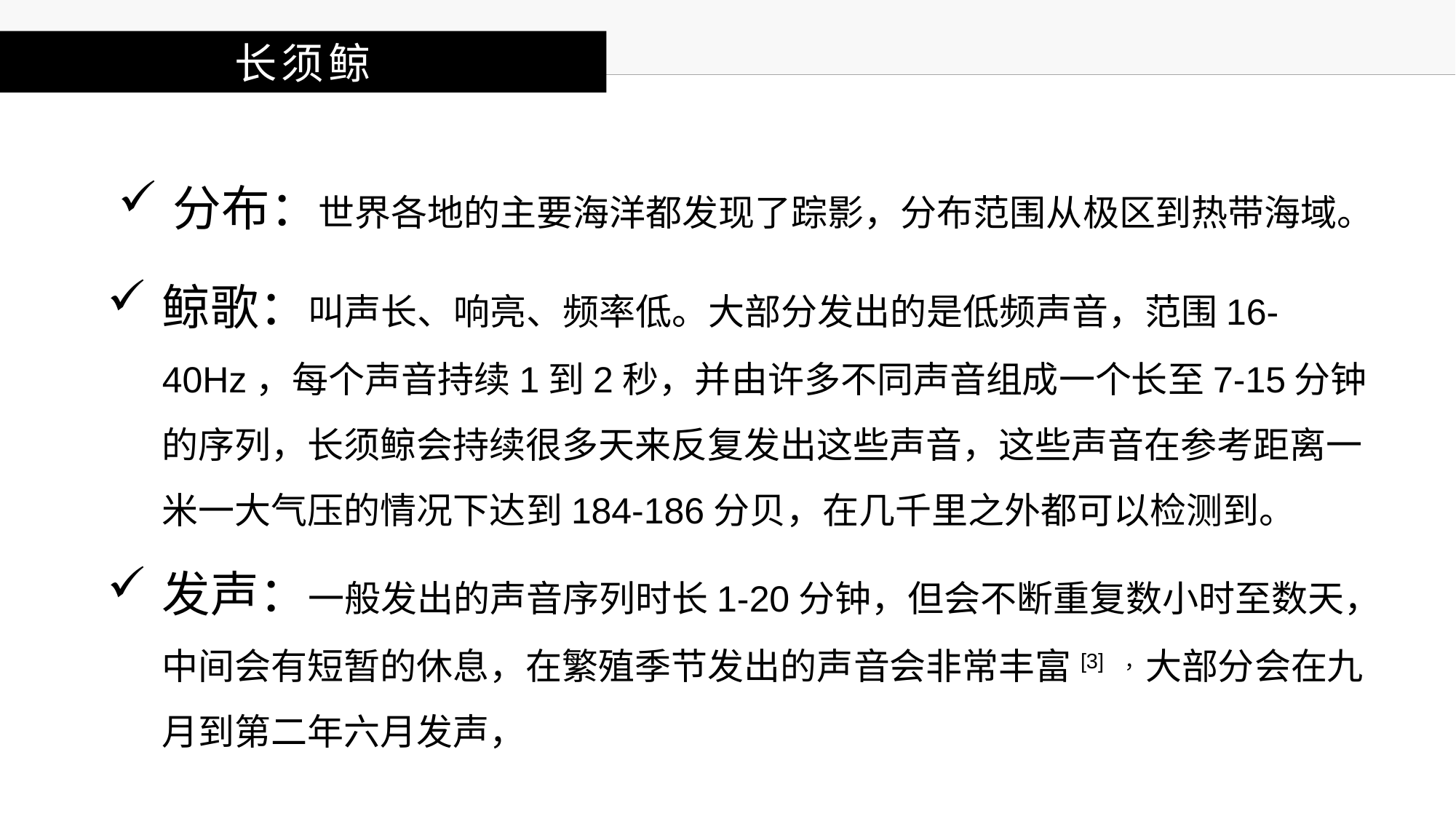

长须鲸
分布：世界各地的主要海洋都发现了踪影，分布范围从极区到热带海域。

鲸歌：叫声长、响亮、频率低。大部分发出的是低频声音，范围16-40Hz，每个声音持续1到2秒，并由许多不同声音组成一个长至7-15分钟的序列，长须鲸会持续很多天来反复发出这些声音，这些声音在参考距离一米一大气压的情况下达到184-186分贝，在几千里之外都可以检测到。
发声：一般发出的声音序列时长1-20分钟，但会不断重复数小时至数天，中间会有短暂的休息，在繁殖季节发出的声音会非常丰富[3]  ，大部分会在九月到第二年六月发声，